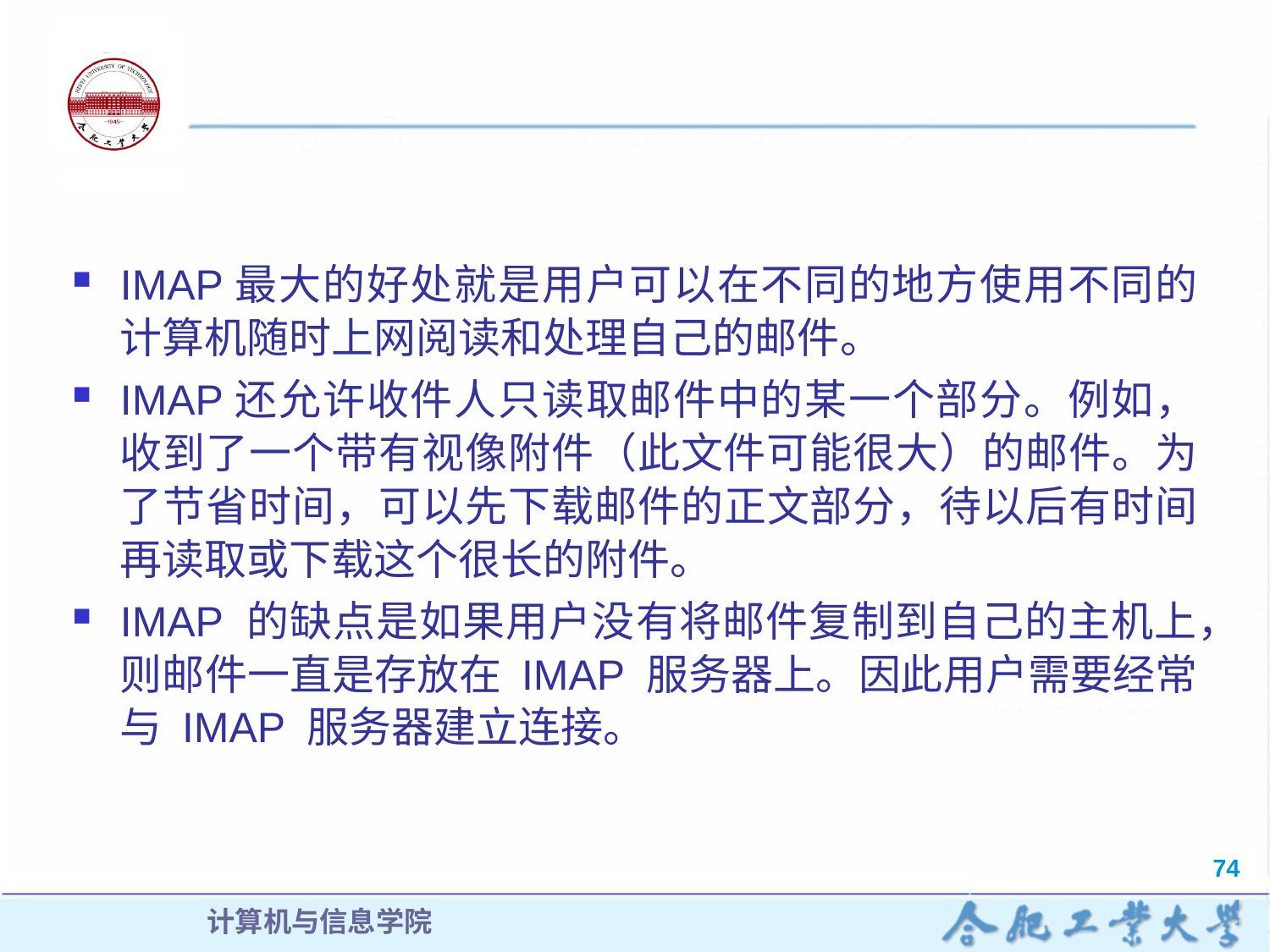

IMAP最大的好处就是用户可以在不同的地方使用不同的计算机随时上网阅读和处理自己的邮件。
IMAP还允许收件人只读取邮件中的某一个部分。例如，收到了一个带有视像附件（此文件可能很大）的邮件。为了节省时间，可以先下载邮件的正文部分，待以后有时间再读取或下载这个很长的附件。
IMAP 的缺点是如果用户没有将邮件复制到自己的主机上，则邮件一直是存放在 IMAP 服务器上。因此用户需要经常与 IMAP 服务器建立连接。